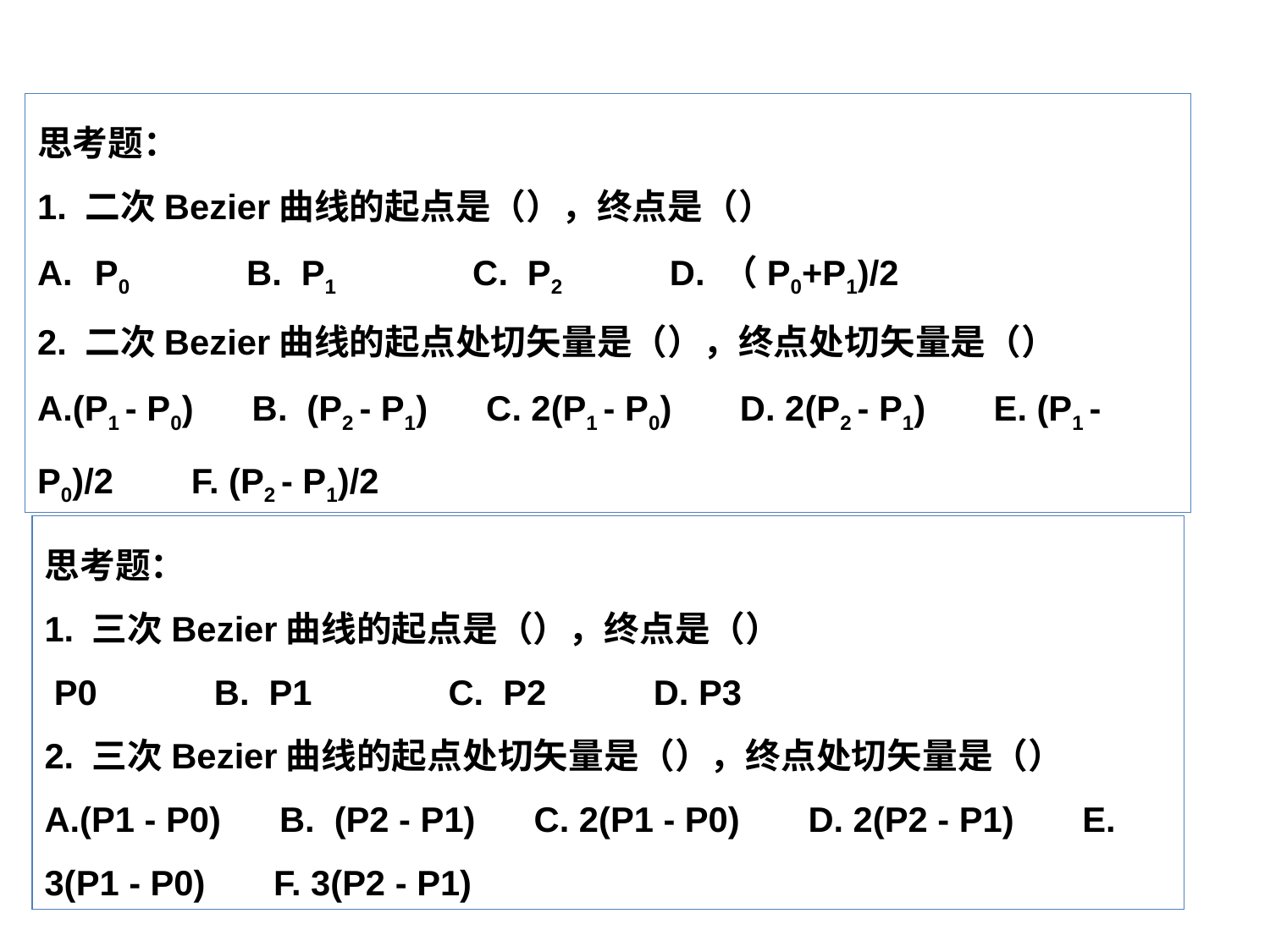

思考题：
1. 二次Bezier曲线的起点是（），终点是（）
 P0            B.  P1              C.  P2           D. （P0+P1)/2
2. 二次Bezier曲线的起点处切矢量是（），终点处切矢量是（）
A.(P1 - P0)      B.  (P2 - P1)      C. 2(P1 - P0)       D. 2(P2 - P1)       E. (P1 - P0)/2        F. (P2 - P1)/2
思考题：
1. 三次Bezier曲线的起点是（），终点是（）
 P0            B.  P1              C.  P2           D. P3
2. 三次Bezier曲线的起点处切矢量是（），终点处切矢量是（）
A.(P1 - P0)      B.  (P2 - P1)      C. 2(P1 - P0)       D. 2(P2 - P1)       E. 3(P1 - P0)       F. 3(P2 - P1)